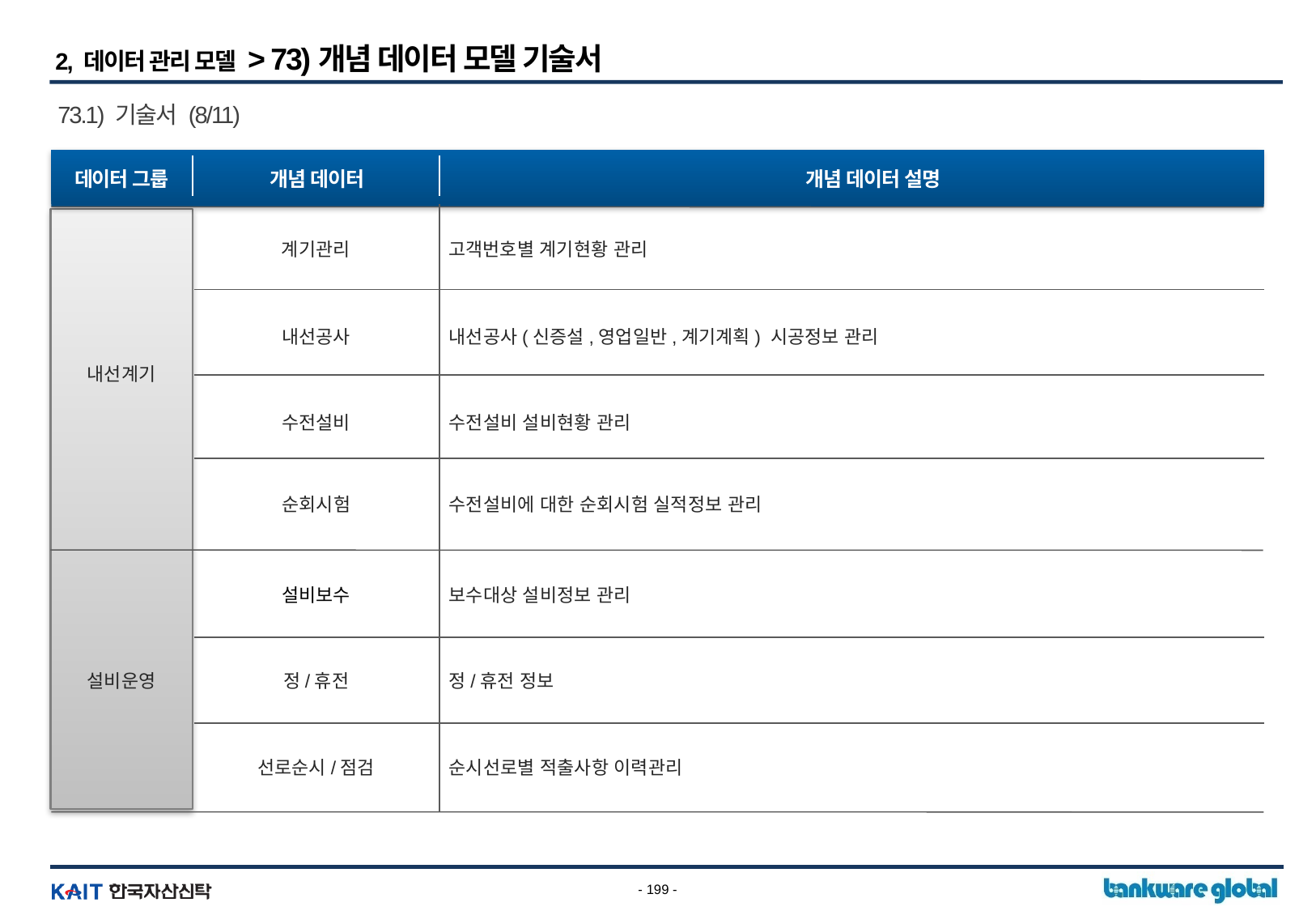

2, 데이터 관리 모델 > 73)개념 데이터 모델 기술서
73.1) 기술서 (8/11)
데이터 그룹

개념 데이터
개념 데이터 설명
계기관리
고객번호별 계기현황 관리

내선계기
내선공사
내선공사(신증설,영업일반,계기계획) 시공정보 관리
수전설비
수전설비 설비현황 관리
순회시험
수전설비에 대한 순회시험 실적정보 관리
설비운영
설비보수
보수대상 설비정보 관리
정/휴전
정/휴전 정보
선로순시/점검
순시선로별 적출사항 이력관리